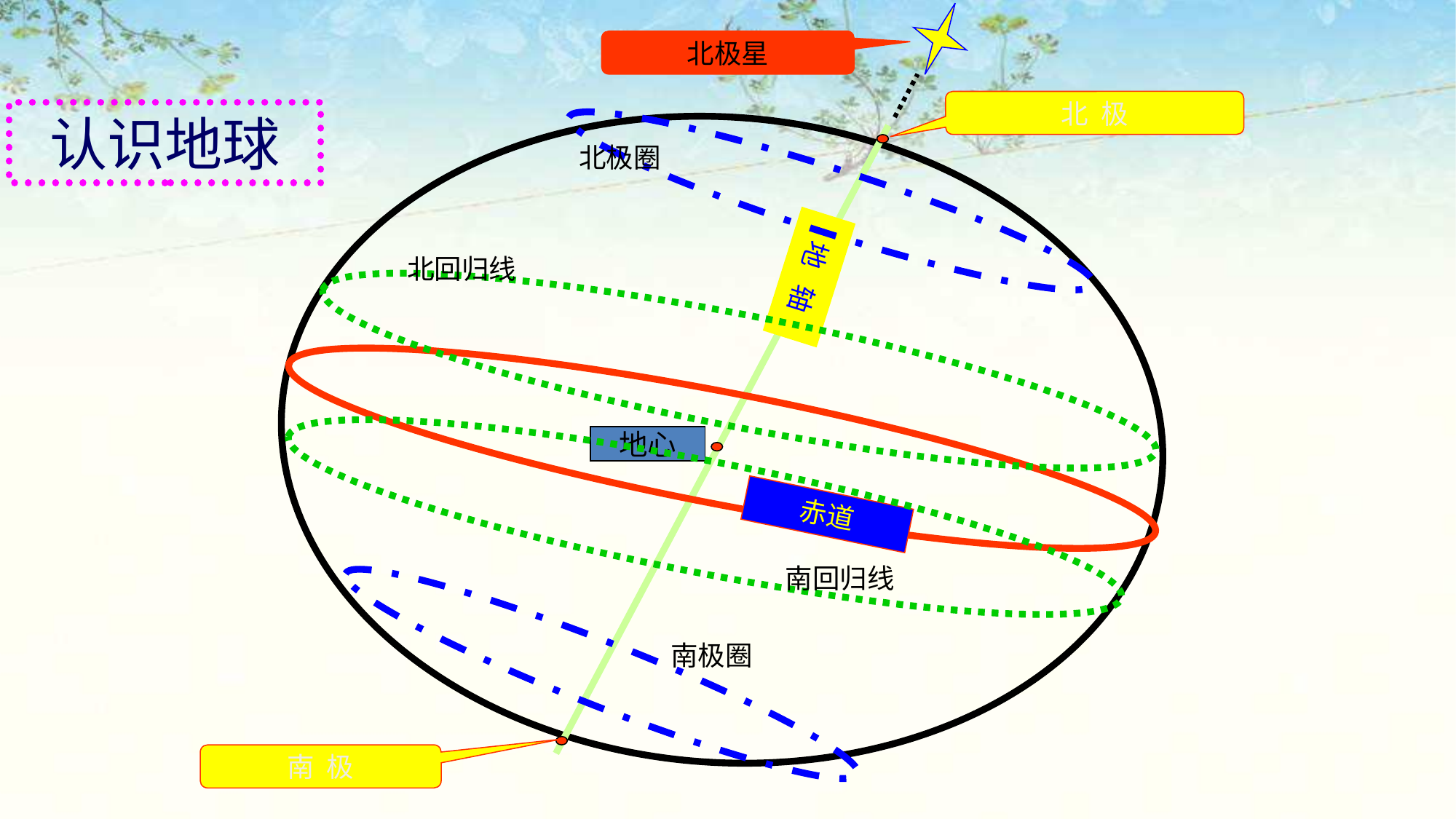

北极星

北  极
认识地球

北极圈

地   轴
北回归线

地心

赤道
南回归线
南极圈

南  极